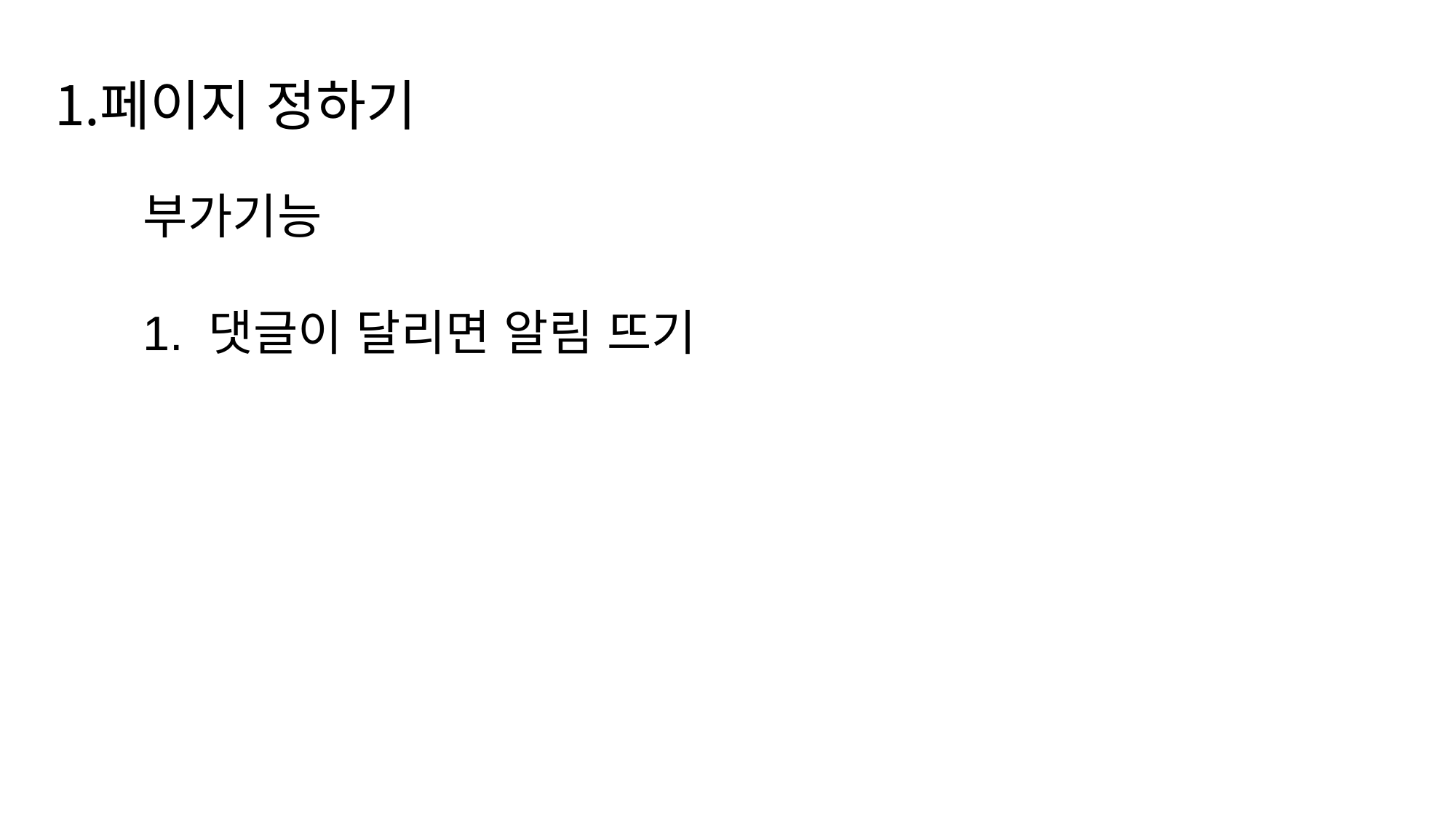

페이지 정하기
부가기능
1. 댓글이 달리면 알림 뜨기